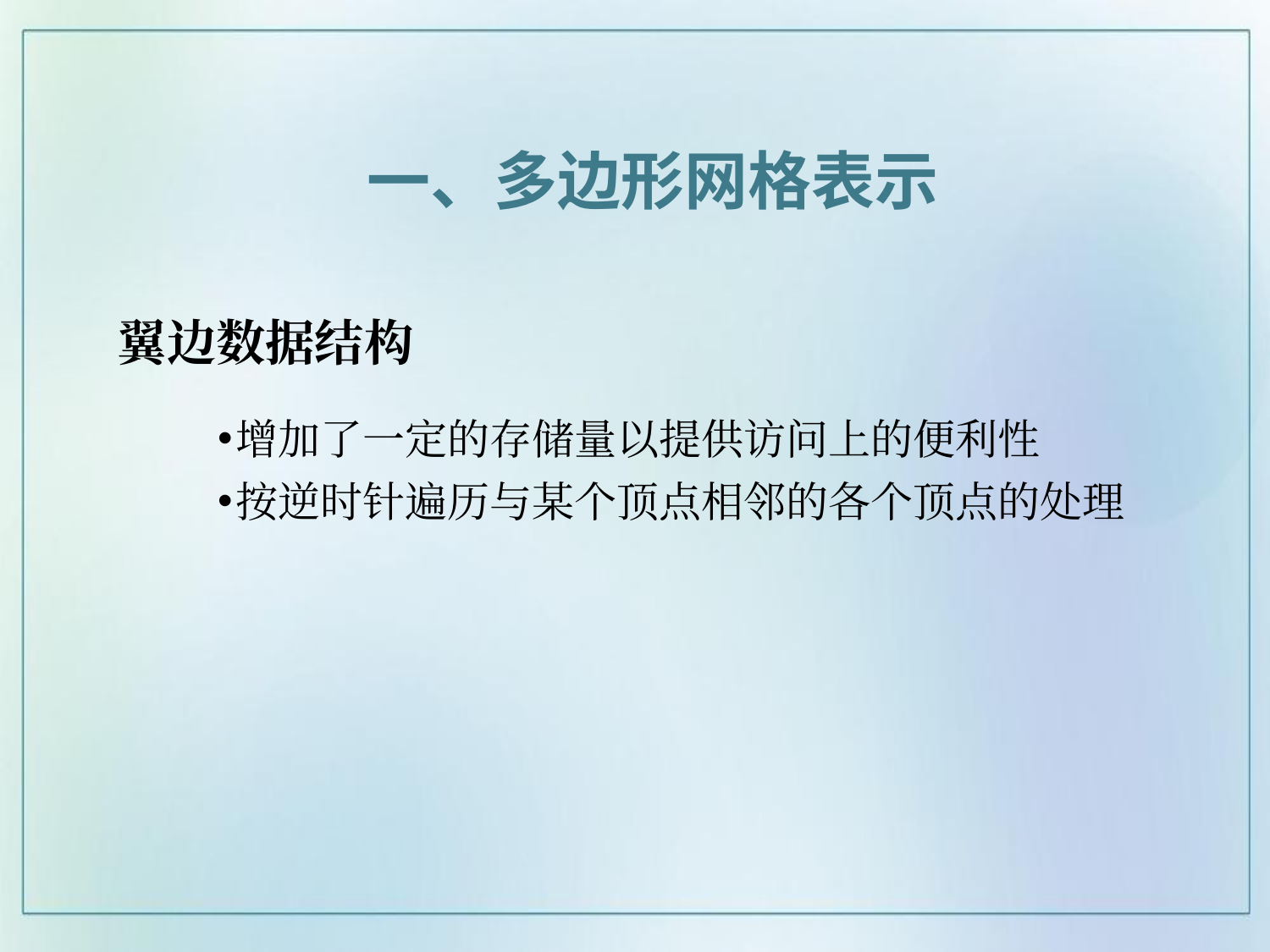

一、多边形网格表示
# 翼边数据结构
增加了一定的存储量以提供访问上的便利性
按逆时针遍历与某个顶点相邻的各个顶点的处理